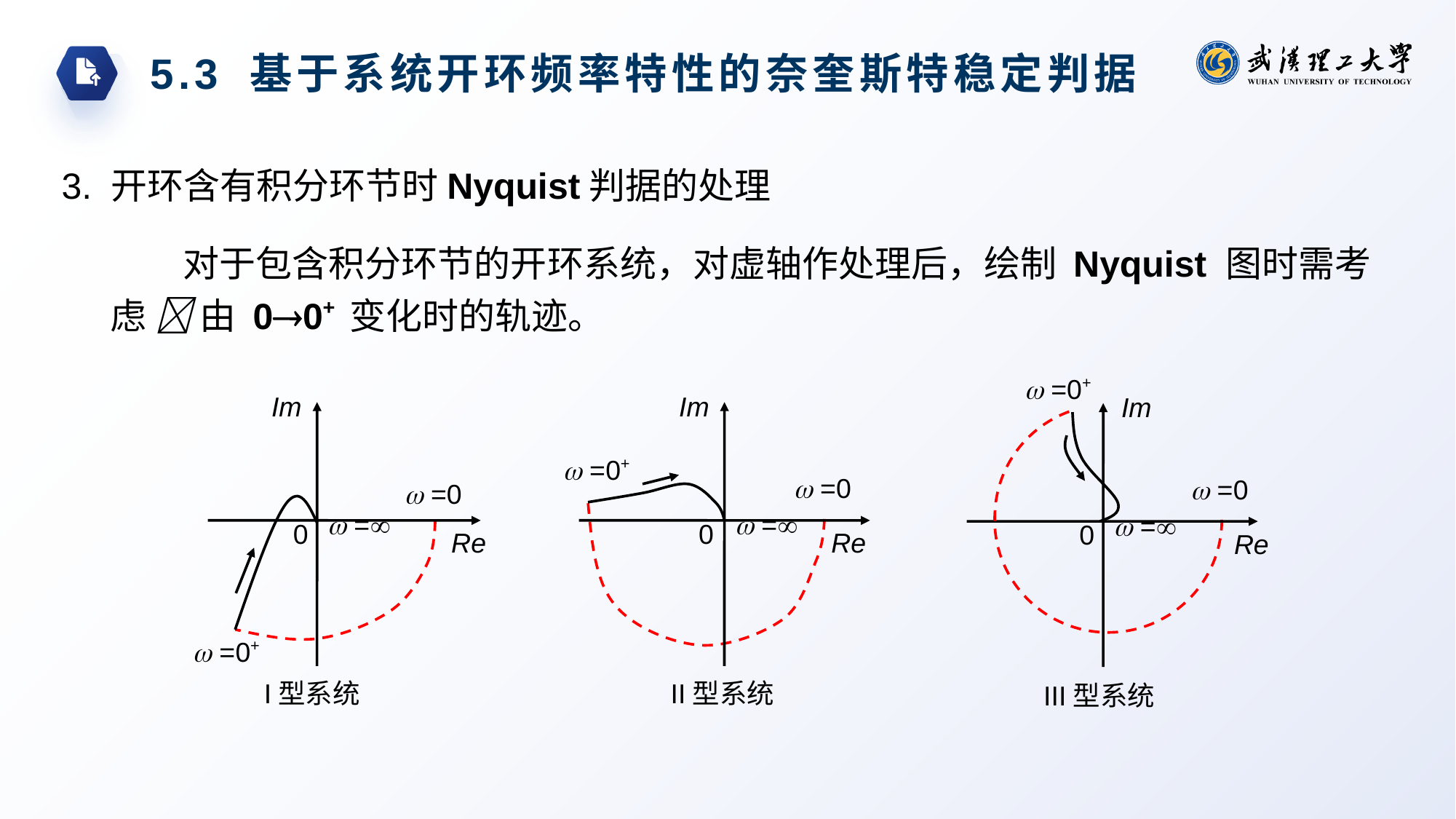

5.3 基于系统开环频率特性的奈奎斯特稳定判据
3. 开环含有积分环节时Nyquist判据的处理
对于包含积分环节的开环系统，对虚轴作处理后，绘制 Nyquist 图时需考虑 ω 由 0→0+ 变化时的轨迹。
ω =0+
Im

ω =0
ω =∞
0

Re
III型系统
Im

ω =0

ω =∞
0

Re

ω =0+
I型系统
Im

ω =0+
ω =0

ω =∞
0

Re
II型系统